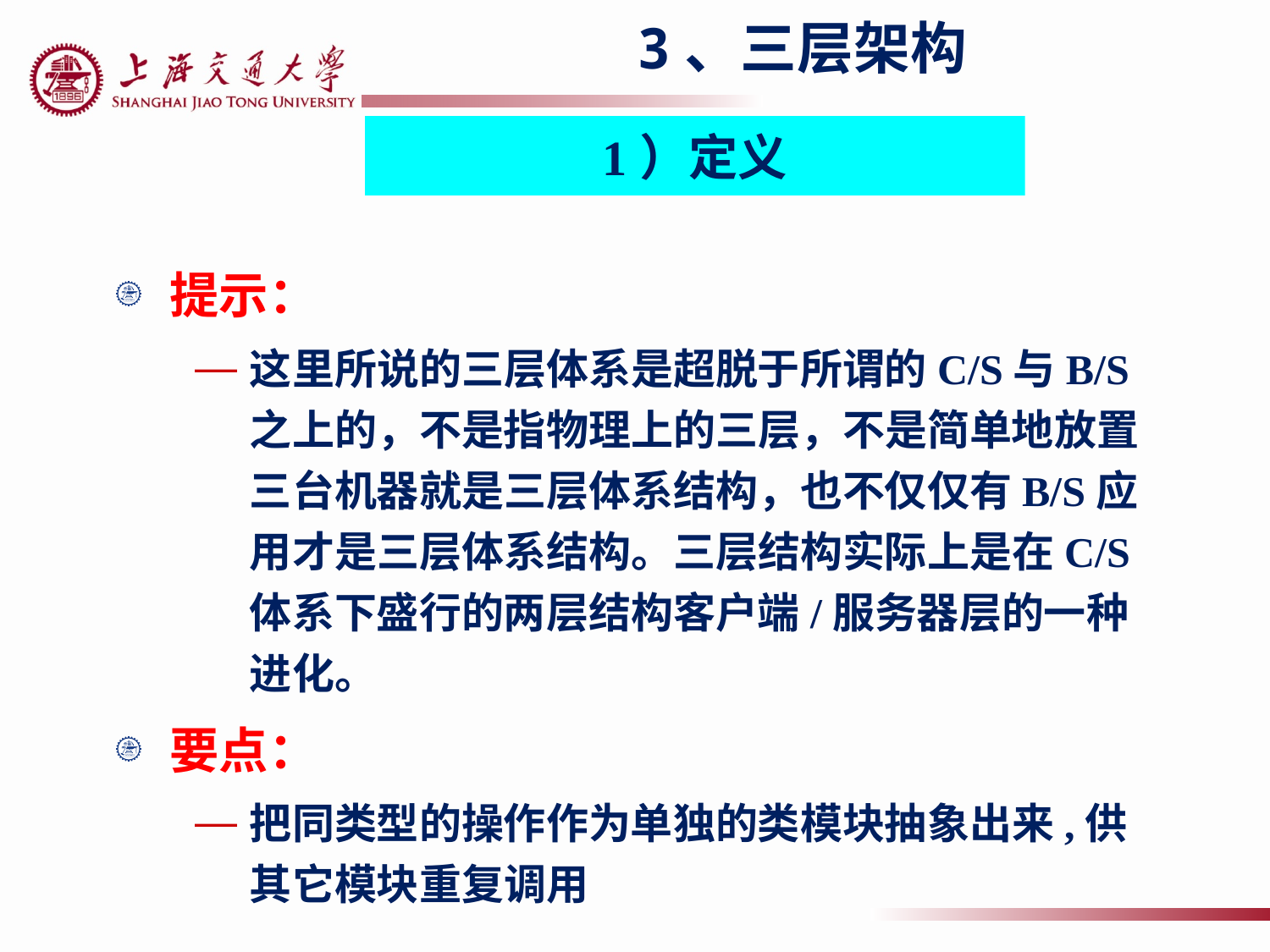

3、三层架构
1）定义
提示：
这里所说的三层体系是超脱于所谓的C/S与B/S之上的，不是指物理上的三层，不是简单地放置三台机器就是三层体系结构，也不仅仅有B/S应用才是三层体系结构。三层结构实际上是在C/S体系下盛行的两层结构客户端/服务器层的一种进化。
要点：
把同类型的操作作为单独的类模块抽象出来,供其它模块重复调用